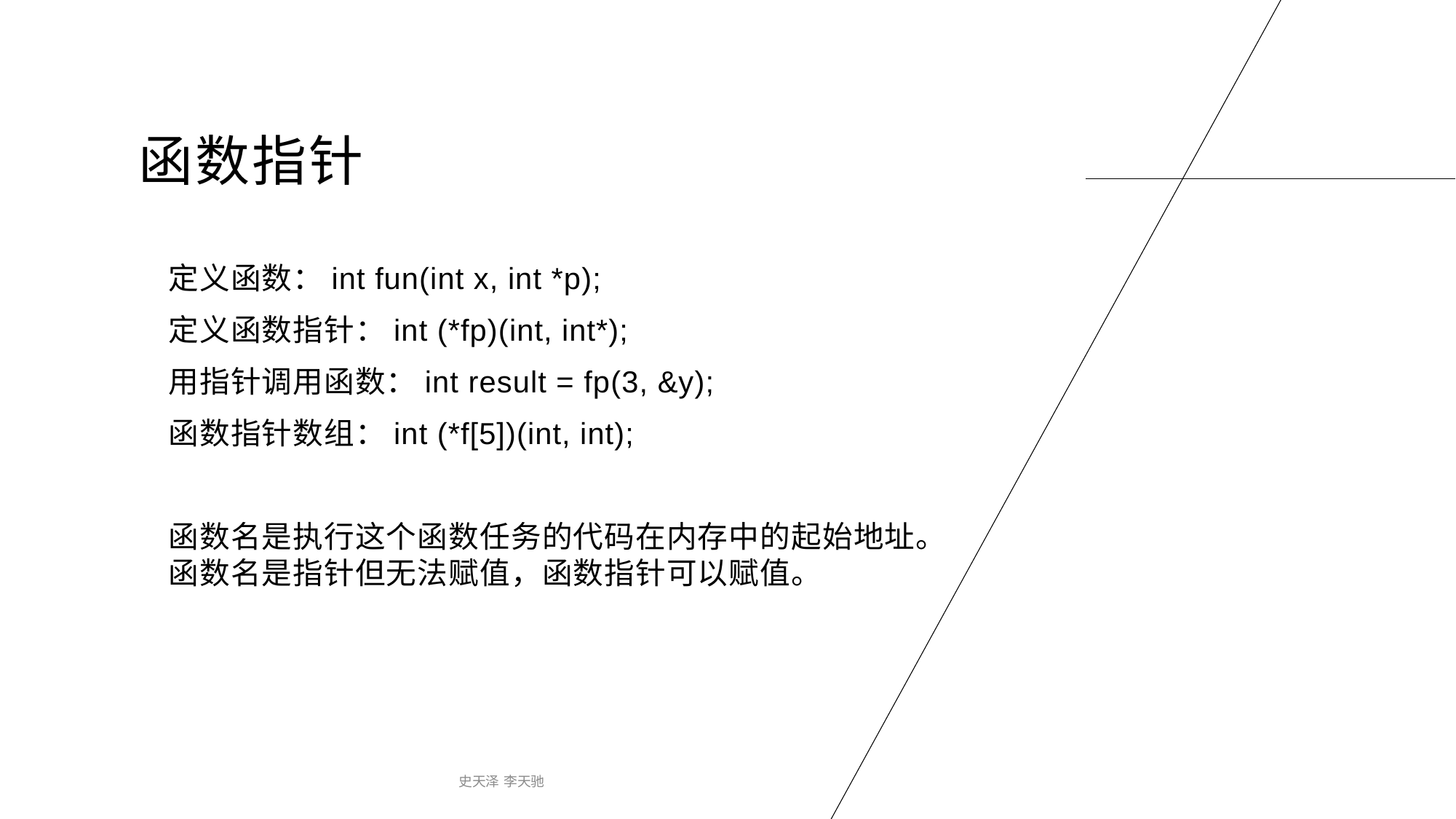

# 函数指针
定义函数：int fun(int x, int *p);
定义函数指针：int (*fp)(int, int*);
用指针调用函数：int result = fp(3, &y);
函数指针数组：int (*f[5])(int, int);

函数名是执行这个函数任务的代码在内存中的起始地址。函数名是指针但无法赋值，函数指针可以赋值。

史天泽 李天驰
17